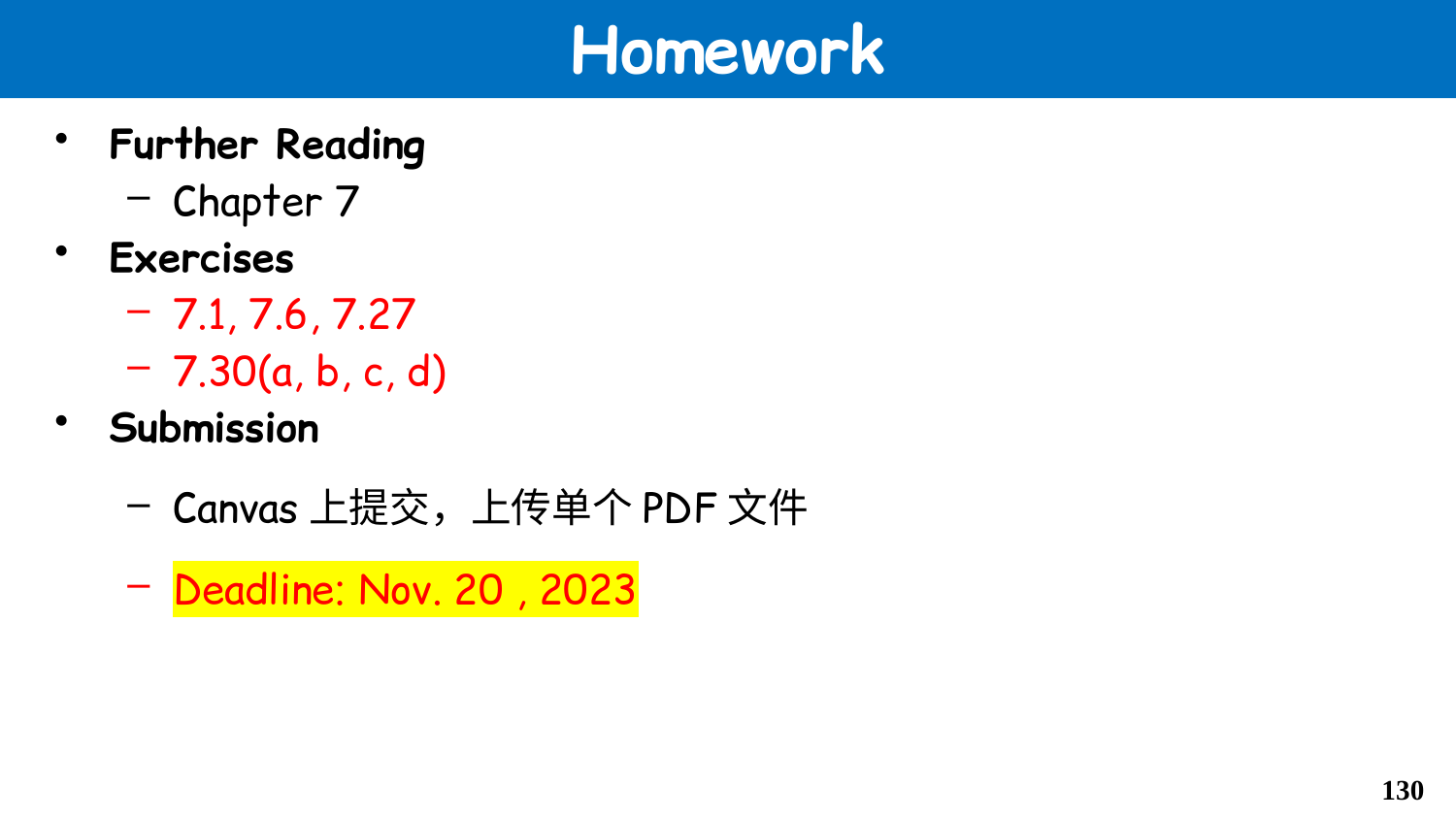

# Homework
Further Reading
Chapter 7
Exercises
7.1, 7.6, 7.27
7.30(a, b, c, d)
Submission
Canvas上提交，上传单个PDF文件
Deadline: Nov. 20 , 2023